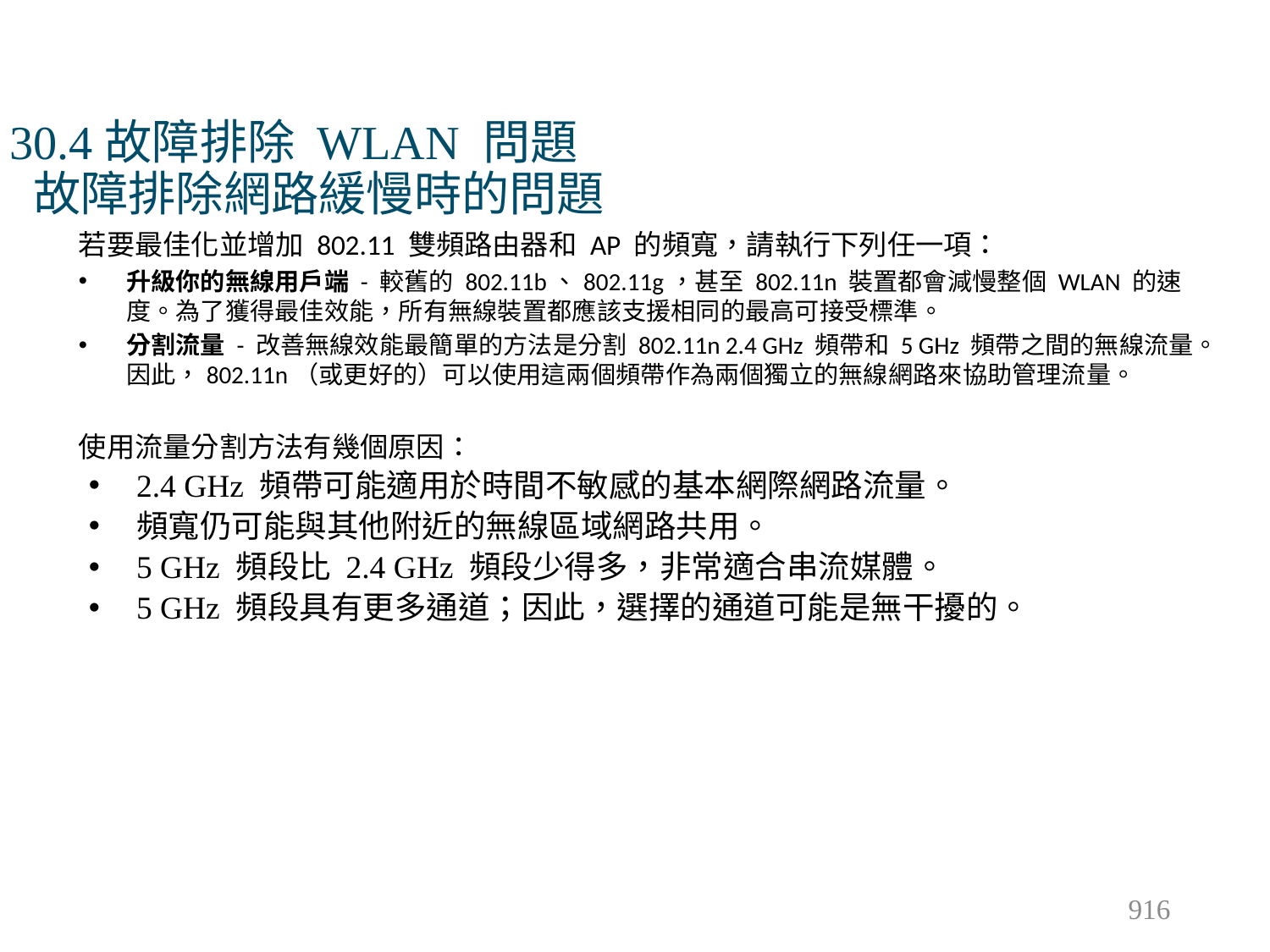

# 30.4故障排除 WLAN 問題 故障排除網路緩慢時的問題
若要最佳化並增加 802.11 雙頻路由器和 AP 的頻寬，請執行下列任一項：
升級你的無線用戶端 - 較舊的 802.11b、802.11g，甚至 802.11n 裝置都會減慢整個 WLAN 的速度。為了獲得最佳效能，所有無線裝置都應該支援相同的最高可接受標準。
分割流量 - 改善無線效能最簡單的方法是分割 802.11n 2.4 GHz 頻帶和 5 GHz 頻帶之間的無線流量。因此，802.11n（或更好的）可以使用這兩個頻帶作為兩個獨立的無線網路來協助管理流量。

使用流量分割方法有幾個原因：
2.4 GHz 頻帶可能適用於時間不敏感的基本網際網路流量。
頻寬仍可能與其他附近的無線區域網路共用。
5 GHz 頻段比 2.4 GHz 頻段少得多，非常適合串流媒體。
5 GHz 頻段具有更多通道；因此，選擇的通道可能是無干擾的。

916